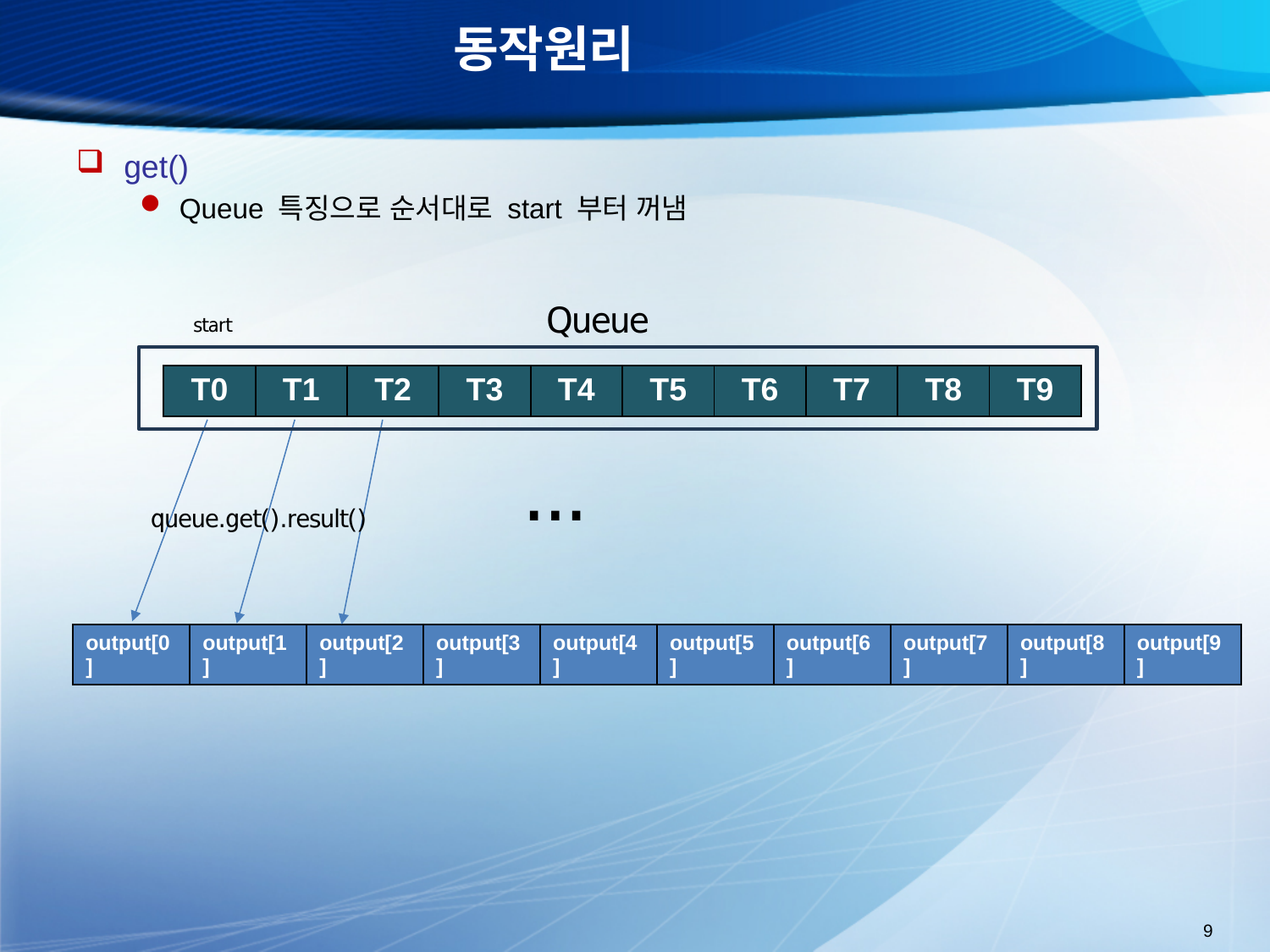

# 동작원리
get()
Queue 특징으로 순서대로 start 부터 꺼냄

Queue
start

| T0 | T1 | T2 | T3 | T4 | T5 | T6 | T7 | T8 | T9 |
| --- | --- | --- | --- | --- | --- | --- | --- | --- | --- |
…
queue.get().result()
| output[0] | output[1] | output[2] | output[3] | output[4] | output[5] | output[6] | output[7] | output[8] | output[9] |
| --- | --- | --- | --- | --- | --- | --- | --- | --- | --- |